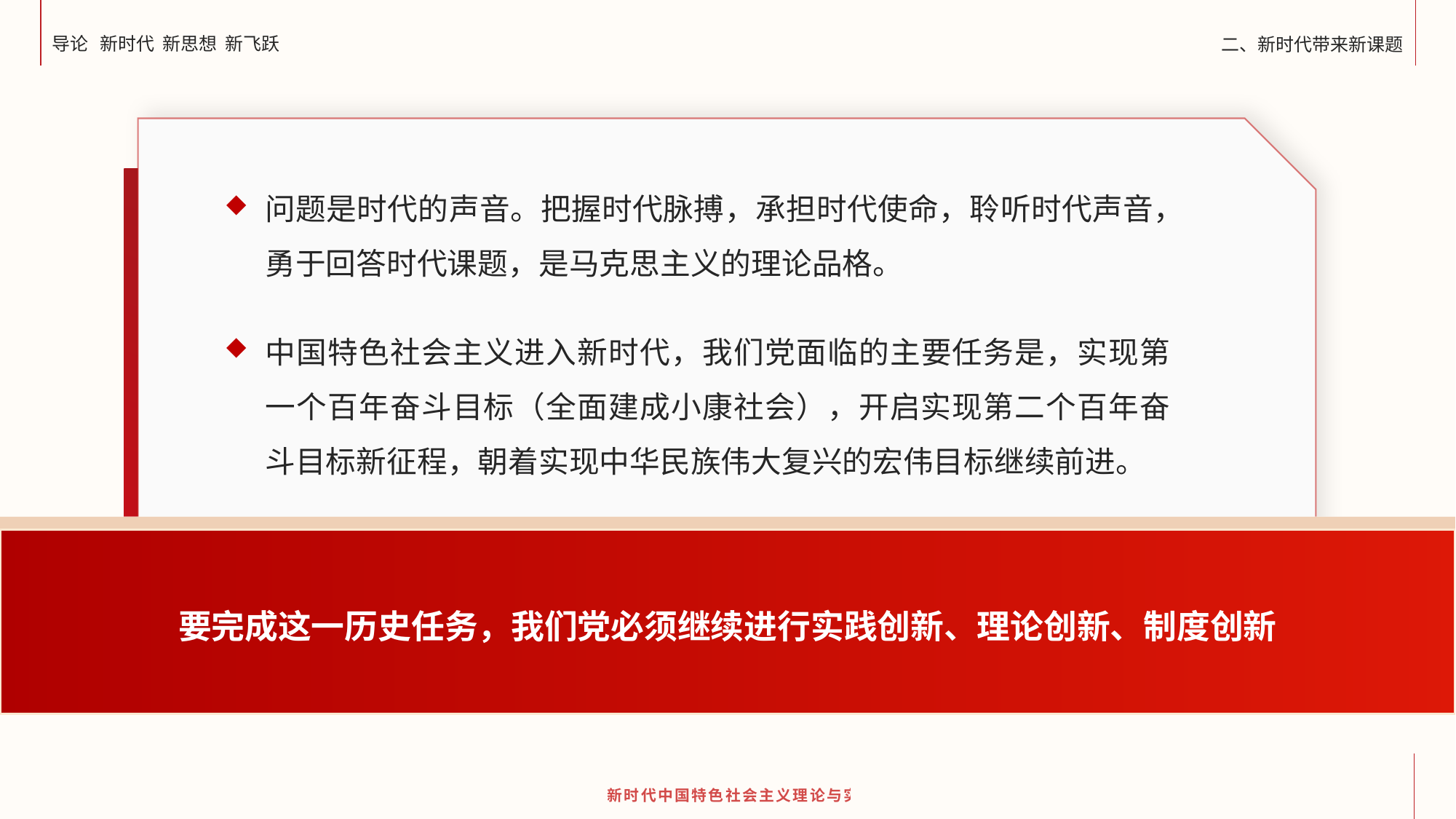

问题是时代的声音。把握时代脉搏，承担时代使命，聆听时代声音，勇于回答时代课题，是马克思主义的理论品格。
中国特色社会主义进入新时代，我们党面临的主要任务是，实现第一个百年奋斗目标（全面建成小康社会），开启实现第二个百年奋斗目标新征程，朝着实现中华民族伟大复兴的宏伟目标继续前进。
要完成这一历史任务，我们党必须继续进行实践创新、理论创新、制度创新